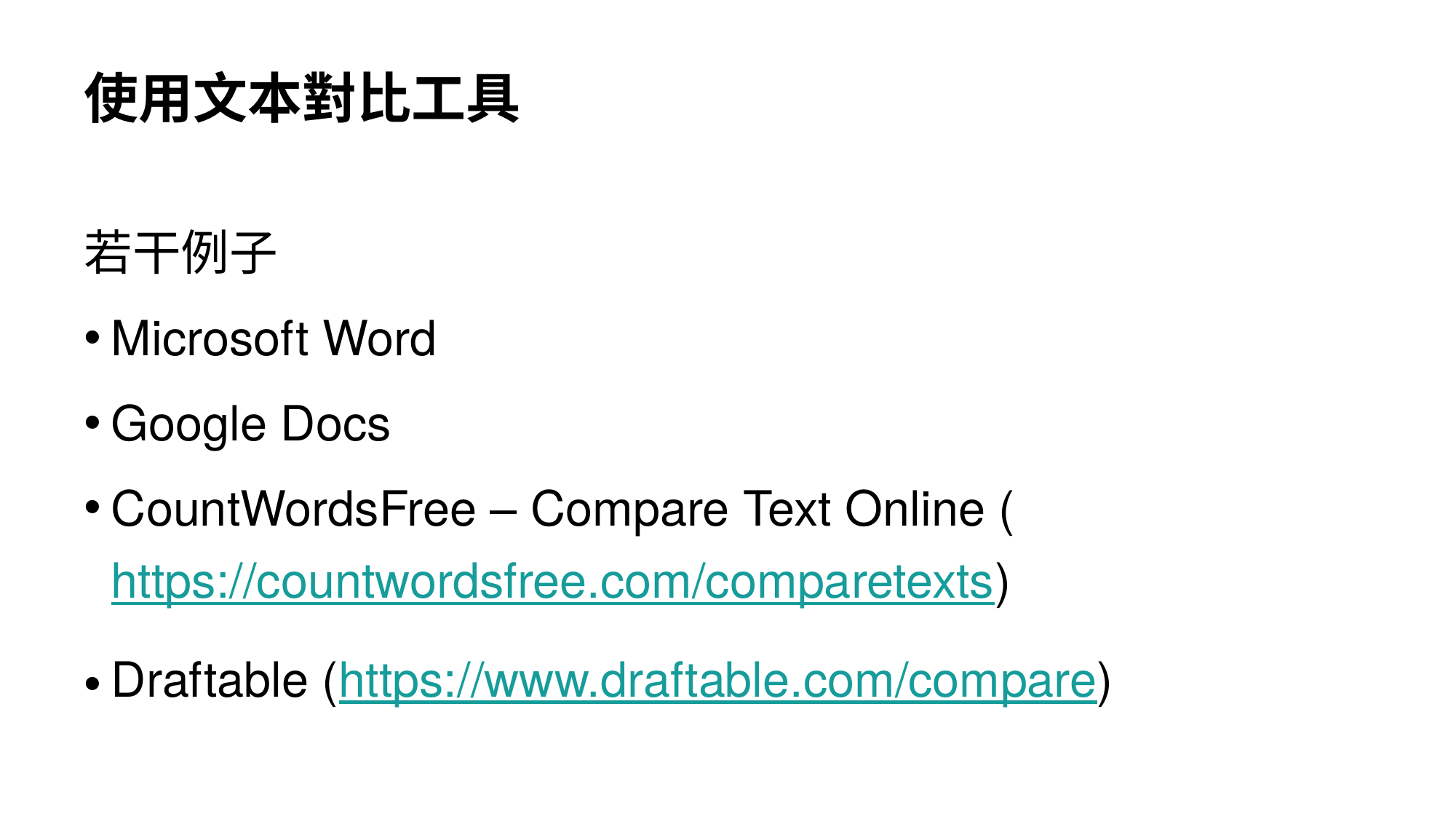

# 使用文本對比工具
若干例子
Microsoft Word
Google Docs
CountWordsFree – Compare Text Online (https://countwordsfree.com/comparetexts)
Draftable (https://www.draftable.com/compare)